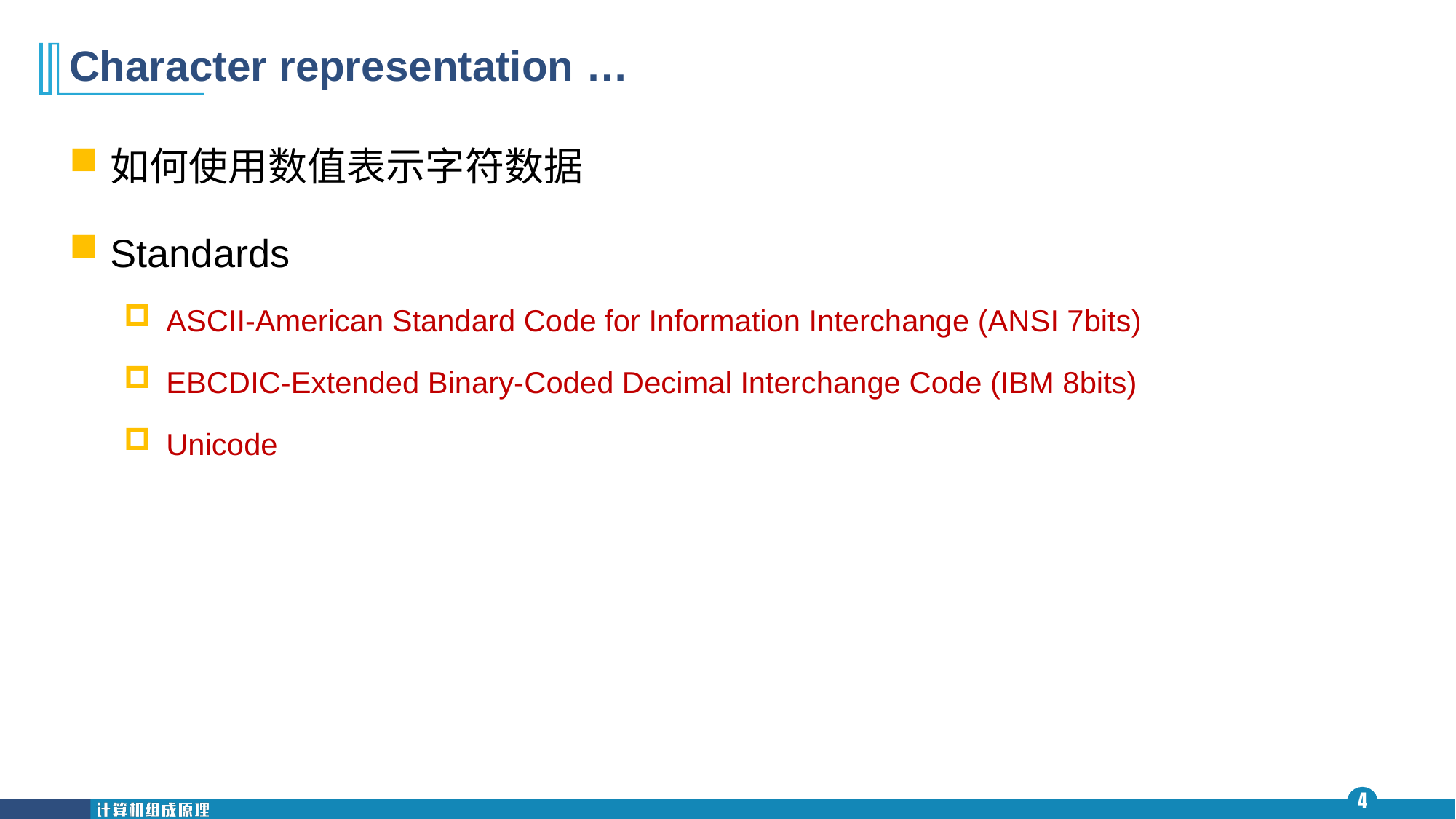

# Character representation …
如何使用数值表示字符数据
Standards
ASCII-American Standard Code for Information Interchange (ANSI 7bits)
EBCDIC-Extended Binary-Coded Decimal Interchange Code (IBM 8bits)
Unicode